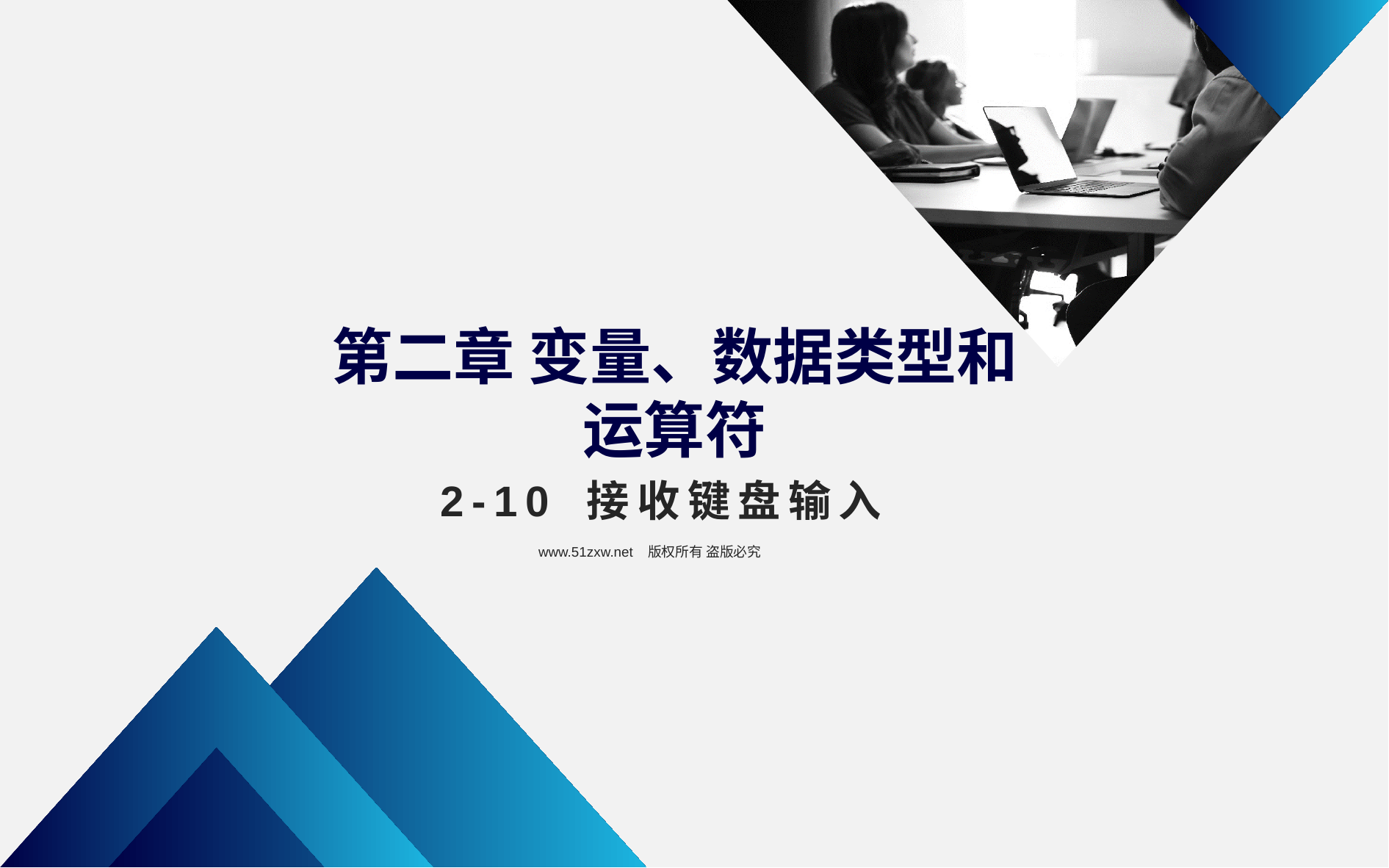

第二章 变量、数据类型和运算符
2-10 接收键盘输入
www.51zxw.net   版权所有 盗版必究